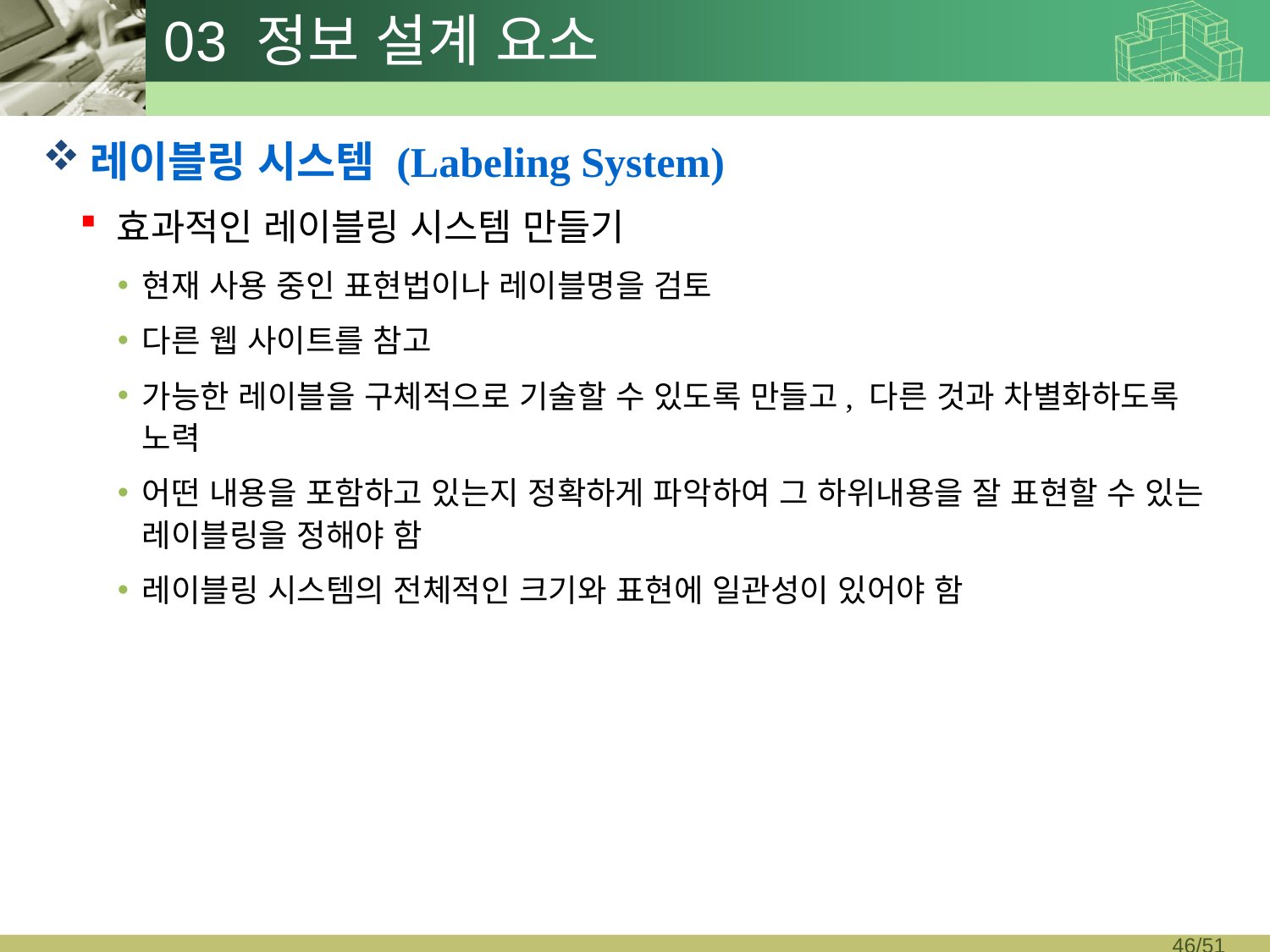

# 03 정보 설계 요소
레이블링 시스템 (Labeling System)
효과적인 레이블링 시스템 만들기
현재 사용 중인 표현법이나 레이블명을 검토
다른 웹 사이트를 참고
가능한 레이블을 구체적으로 기술할 수 있도록 만들고, 다른 것과 차별화하도록 노력
어떤 내용을 포함하고 있는지 정확하게 파악하여 그 하위내용을 잘 표현할 수 있는 레이블링을 정해야 함
레이블링 시스템의 전체적인 크기와 표현에 일관성이 있어야 함